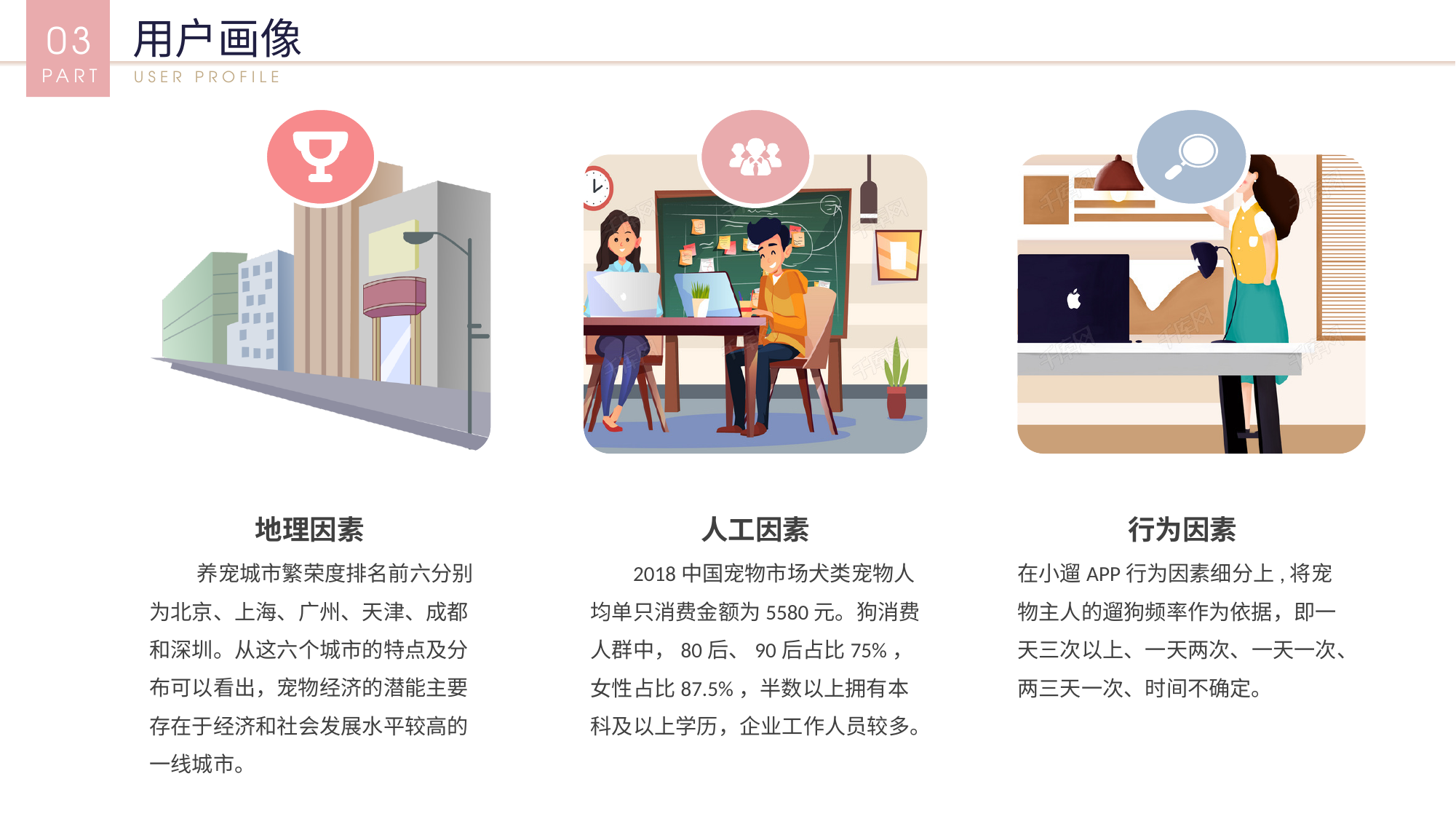

03
PART
用户画像
USER PROFILE

人工因素
         2018中国宠物市场犬类宠物人均单只消费金额为5580元。狗消费人群中，80后、90后占比75%，女性占比87.5%，半数以上拥有本科及以上学历，企业工作人员较多。
行为因素
在小遛APP行为因素细分上,将宠物主人的遛狗频率作为依据，即一天三次以上、一天两次、一天一次、两三天一次、时间不确定。
地理因素
         养宠城市繁荣度排名前六分别为北京、上海、广州、天津、成都和深圳。从这六个城市的特点及分布可以看出，宠物经济的潜能主要存在于经济和社会发展水平较高的一线城市。